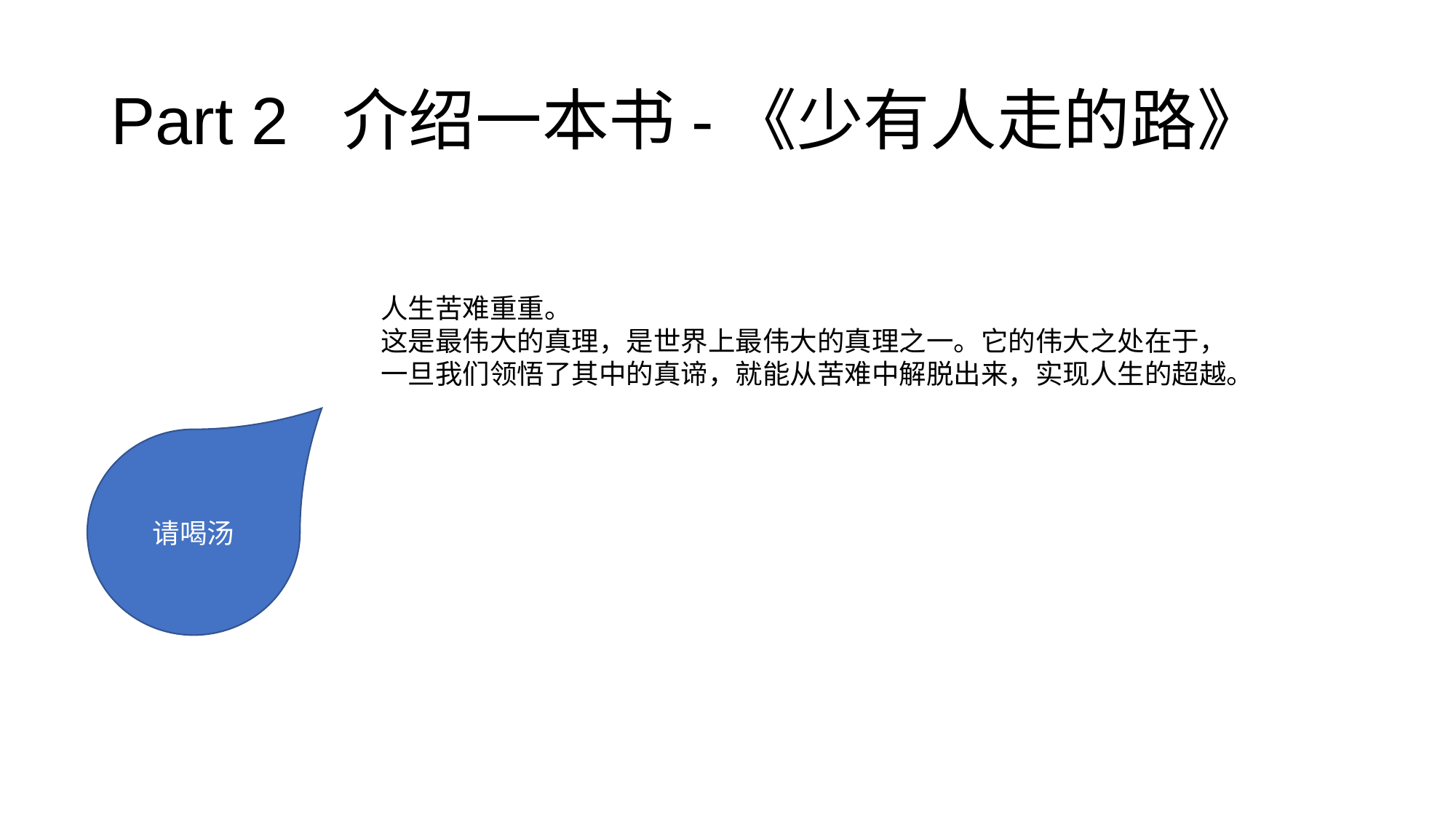

# Part 2  介绍一本书-《少有人走的路》
人生苦难重重。
这是最伟大的真理，是世界上最伟大的真理之一。它的伟大之处在于，
一旦我们领悟了其中的真谛，就能从苦难中解脱出来，实现人生的超越。

请喝汤